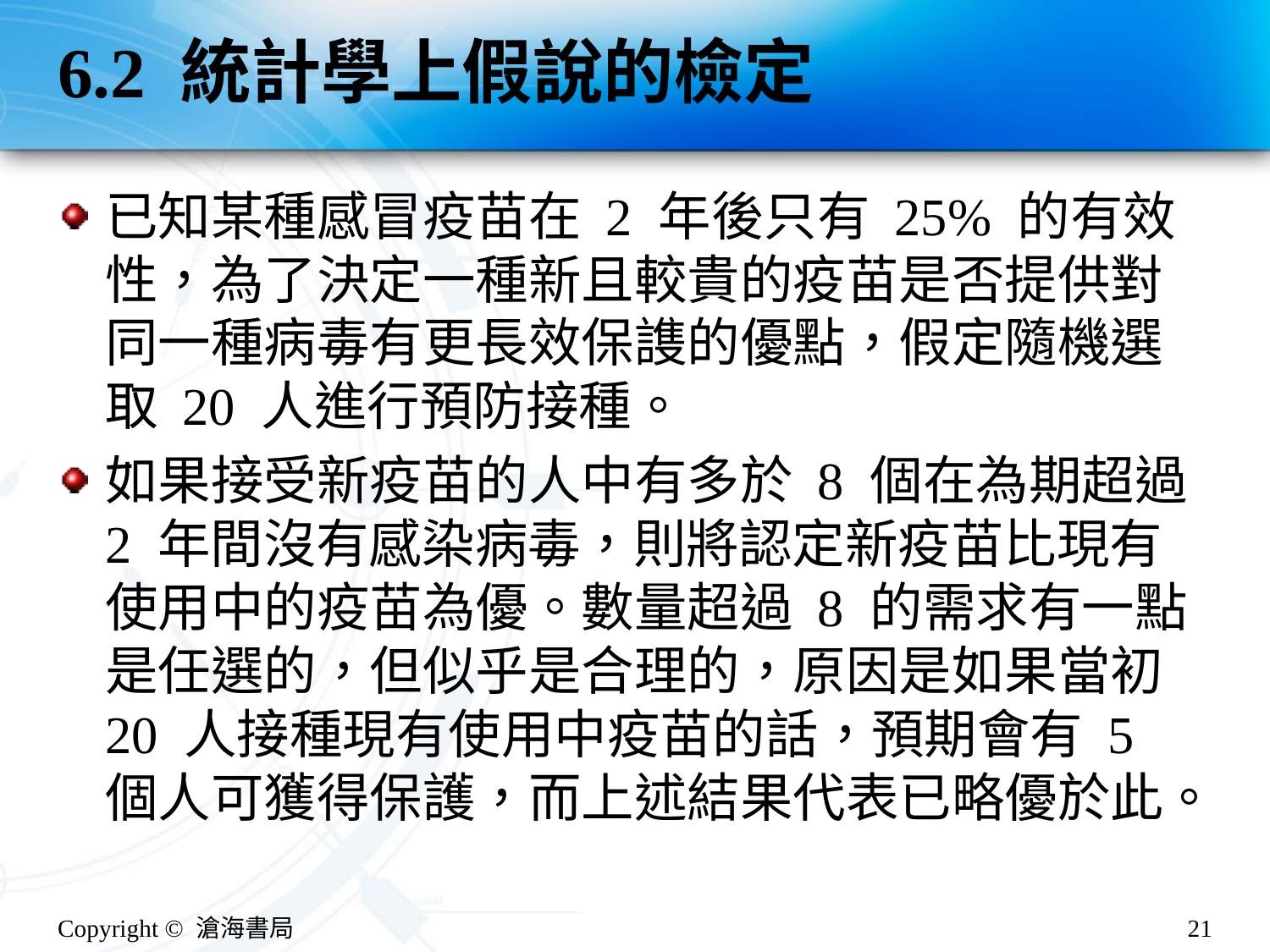

# 6.2 統計學上假說的檢定
已知某種感冒疫苗在 2 年後只有 25% 的有效性，為了決定一種新且較貴的疫苗是否提供對同一種病毒有更長效保謢的優點，假定隨機選取 20 人進行預防接種。
如果接受新疫苗的人中有多於 8 個在為期超過 2 年間沒有感染病毒，則將認定新疫苗比現有使用中的疫苗為優。數量超過 8 的需求有一點是任選的，但似乎是合理的，原因是如果當初 20 人接種現有使用中疫苗的話，預期會有 5 個人可獲得保護，而上述結果代表已略優於此。
Copyright © 滄海書局
21